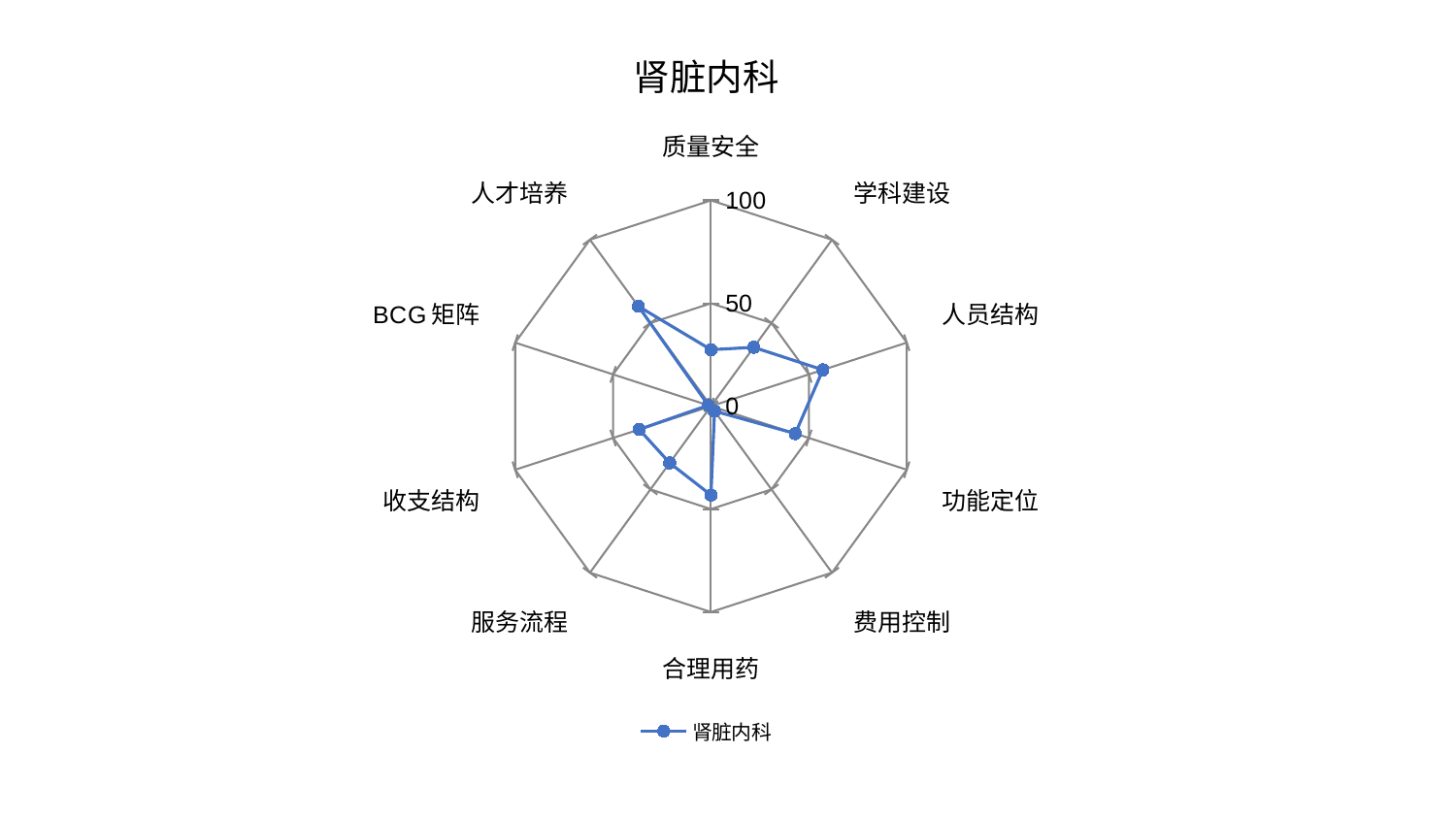

### Chart: 肾脏内科

| Category | 肾脏内科 |
|---|---|
| 质量安全 | 27.453297599002084 |
| 学科建设 | 35.37194005835514 |
| 人员结构 | 57.161796293594186 |
| 功能定位 | 43.07010461397771 |
| 费用控制 | 2.962384373201115 |
| 合理用药 | 43.20415274261157 |
| 服务流程 | 34.114246389492635 |
| 收支结构 | 36.658090339310135 |
| BCG矩阵 | 1.3556468690162455 |
| 人才培养 | 59.98420651306092 |
128